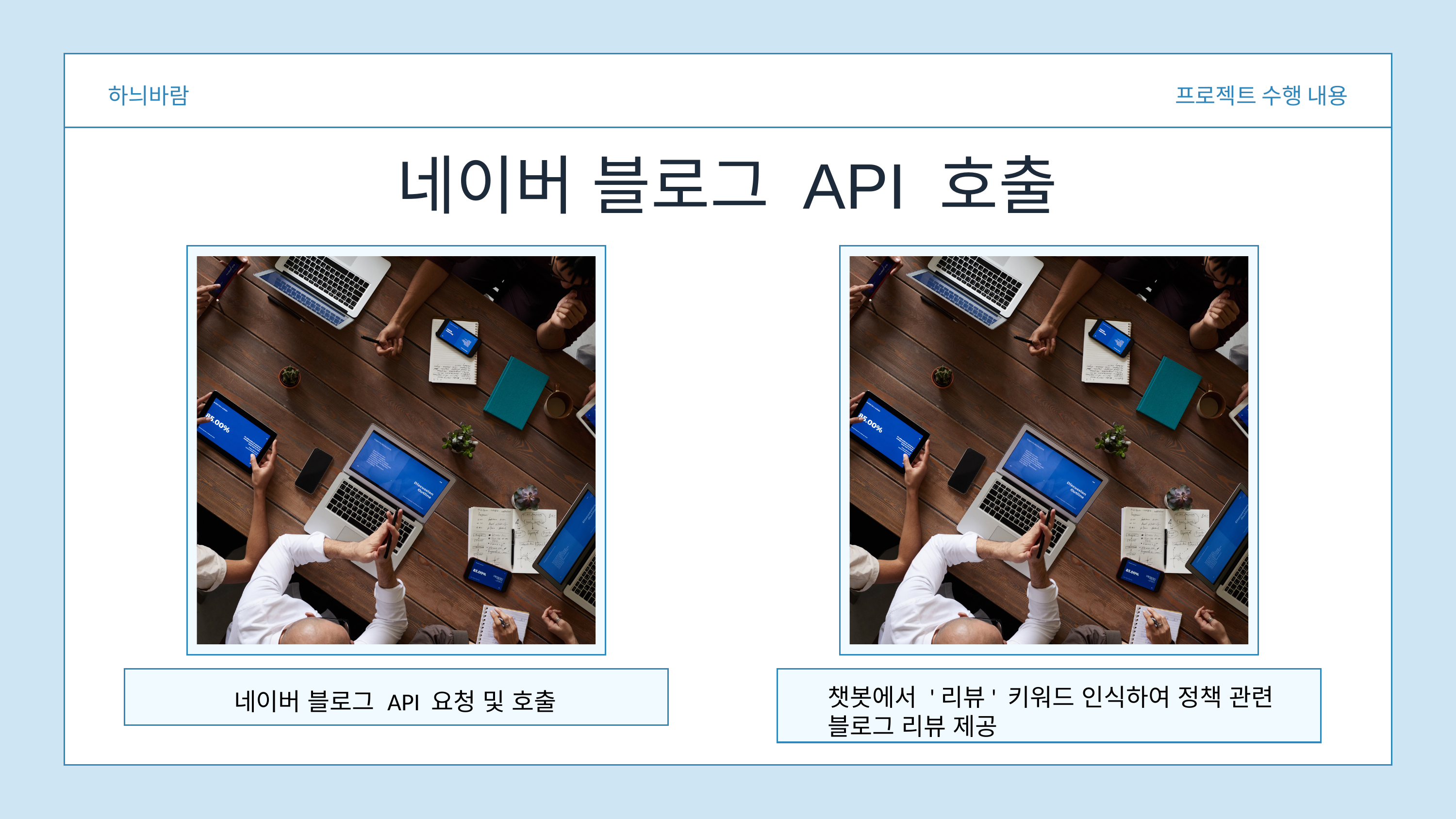

하늬바람
프로젝트 수행 내용

네이버 블로그 API 호출

챗봇에서 '리뷰' 키워드 인식하여 정책 관련 블로그 리뷰 제공
네이버 블로그 API 요청 및 호출